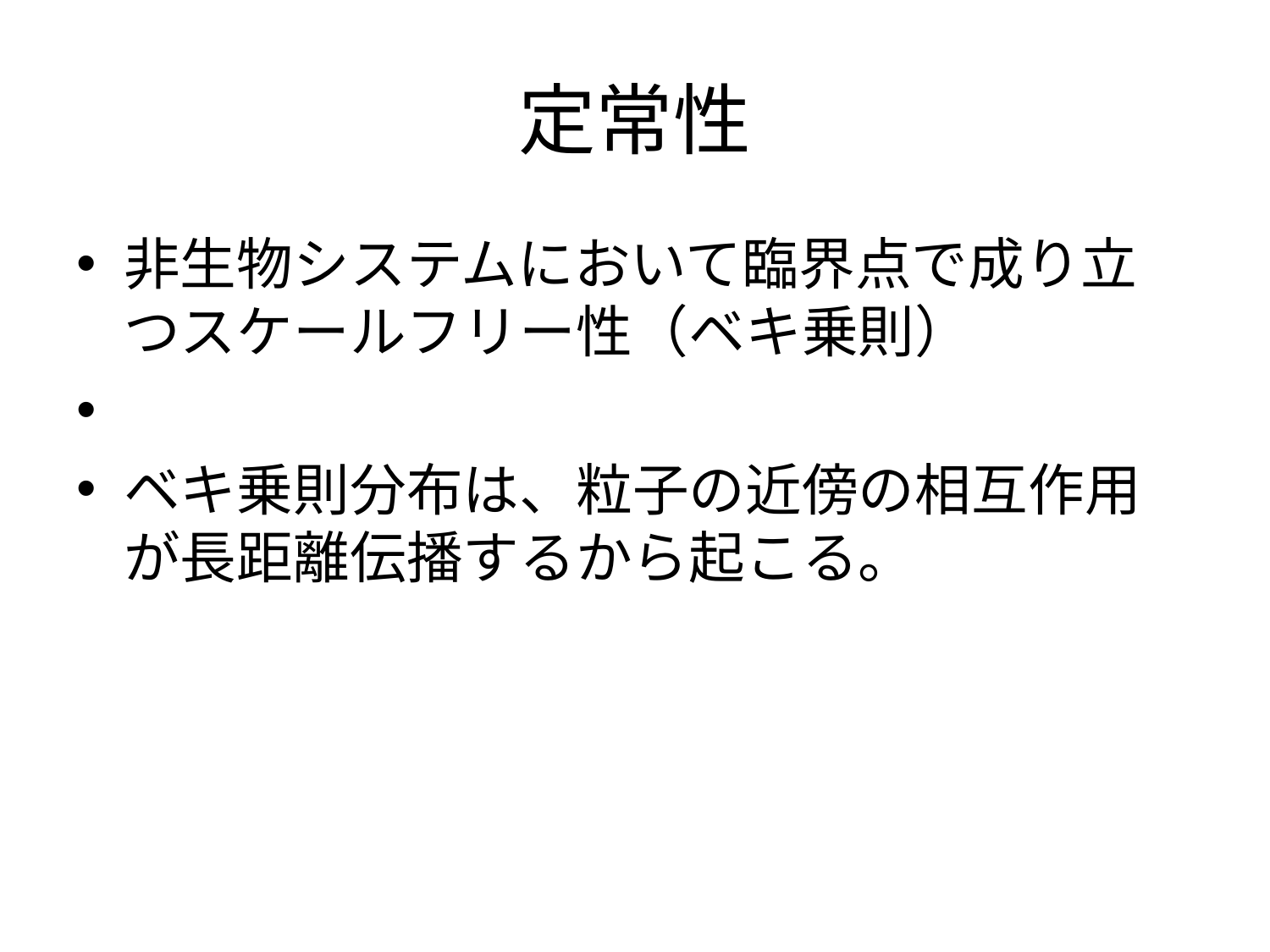

# 定常性
非生物システムにおいて臨界点で成り立つスケールフリー性（ベキ乗則）

ベキ乗則分布は、粒子の近傍の相互作用が長距離伝播するから起こる。